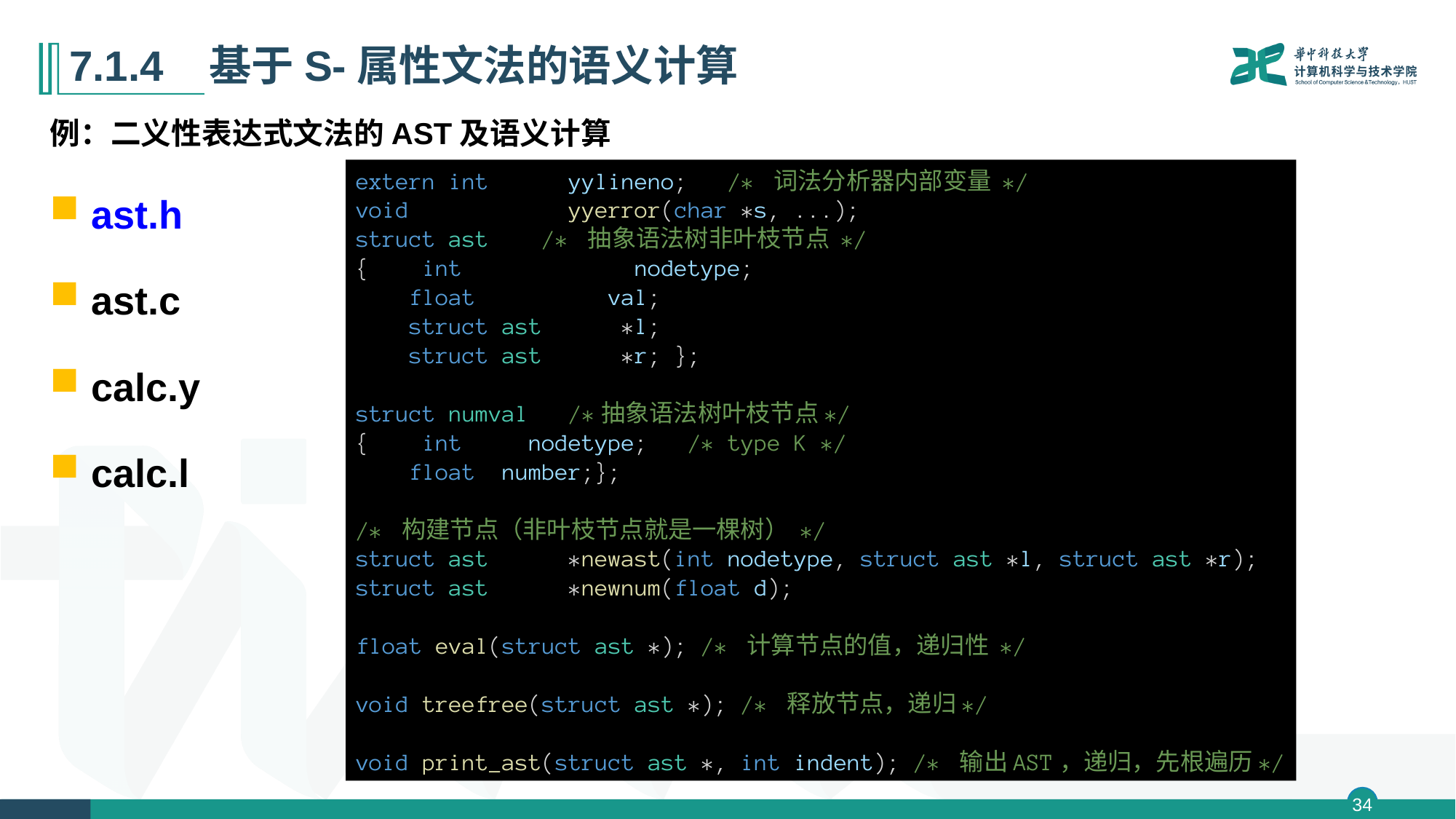

# 7.1.4   基于S-属性文法的语义计算
例：二义性表达式文法的AST及语义计算
ast.h
ast.c
calc.y
calc.l
extern int      yylineno;   /* 词法分析器内部变量 */
void            yyerror(char *s, ...);
struct ast    /* 抽象语法树非叶枝节点 */
{    int             nodetype;
    float          val;
    struct ast      *l;
    struct ast      *r; };

struct numval   /*抽象语法树叶枝节点*/
{    int     nodetype;   /* type K */
    float  number;};
/* 构建节点（非叶枝节点就是一棵树） */
struct ast      *newast(int nodetype, struct ast *l, struct ast *r);
struct ast      *newnum(float d);
float eval(struct ast *); /* 计算节点的值，递归性 */

void treefree(struct ast *); /* 释放节点，递归*/

void print_ast(struct ast *, int indent); /* 输出AST，递归，先根遍历*/